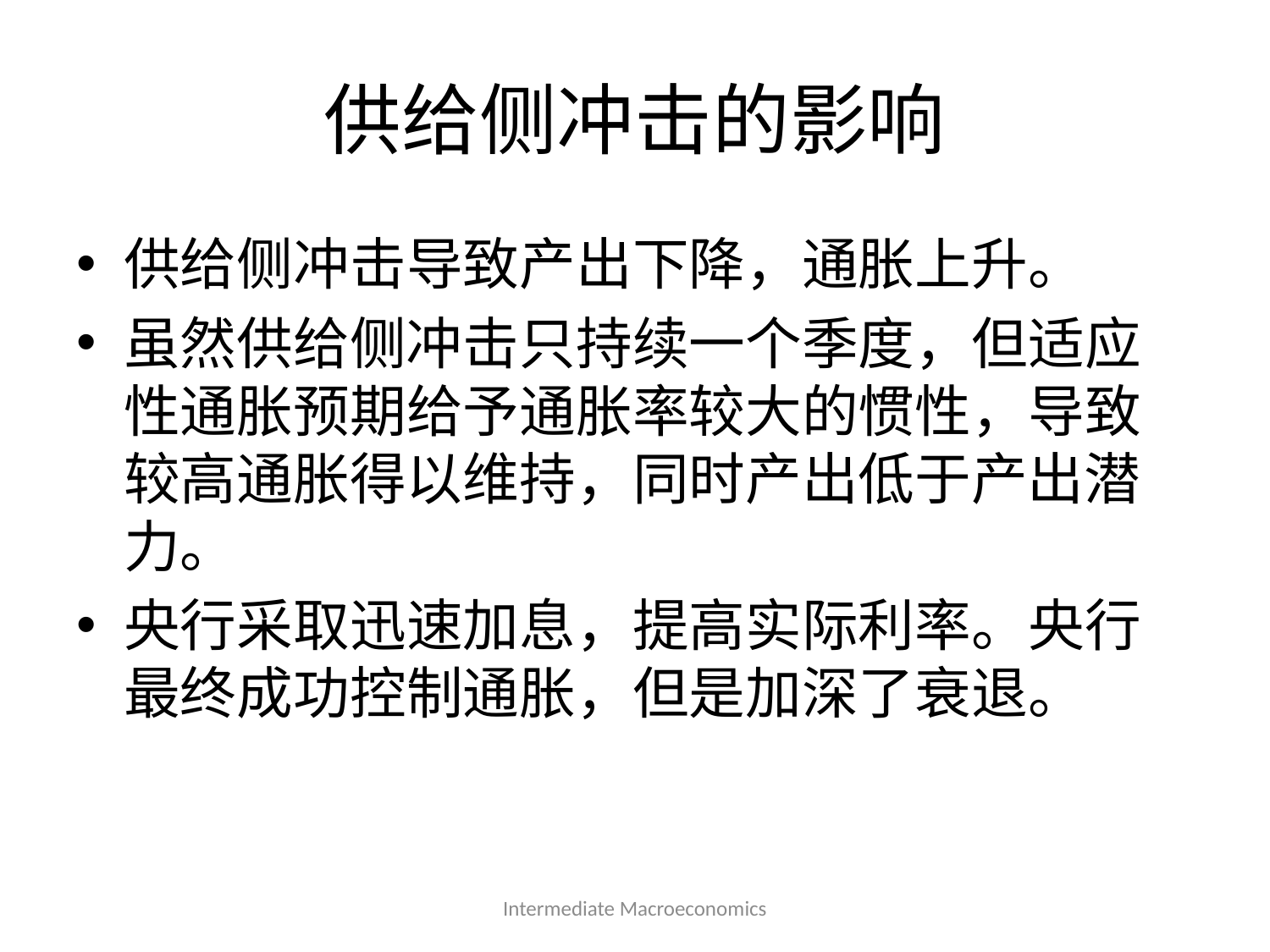

# 供给侧冲击的影响
供给侧冲击导致产出下降，通胀上升。
虽然供给侧冲击只持续一个季度，但适应性通胀预期给予通胀率较大的惯性，导致较高通胀得以维持，同时产出低于产出潜力。
央行采取迅速加息，提高实际利率。央行最终成功控制通胀，但是加深了衰退。

Intermediate Macroeconomics